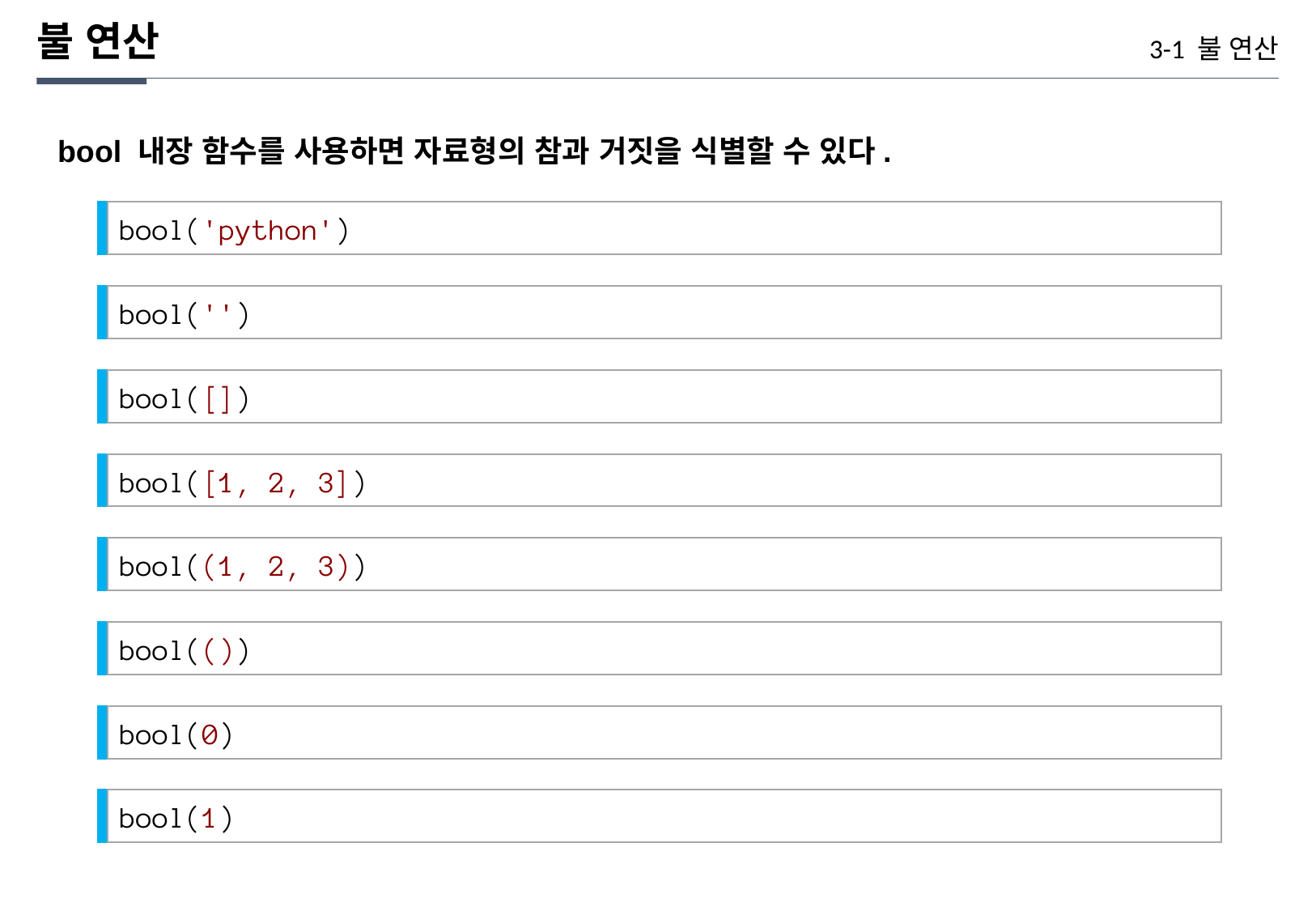

불 연산
3-1 불 연산
bool 내장 함수를 사용하면 자료형의 참과 거짓을 식별할 수 있다.

bool('python')

bool('')

bool([])

bool([1, 2, 3])

bool((1, 2, 3))

bool(())

bool(0)

bool(1)